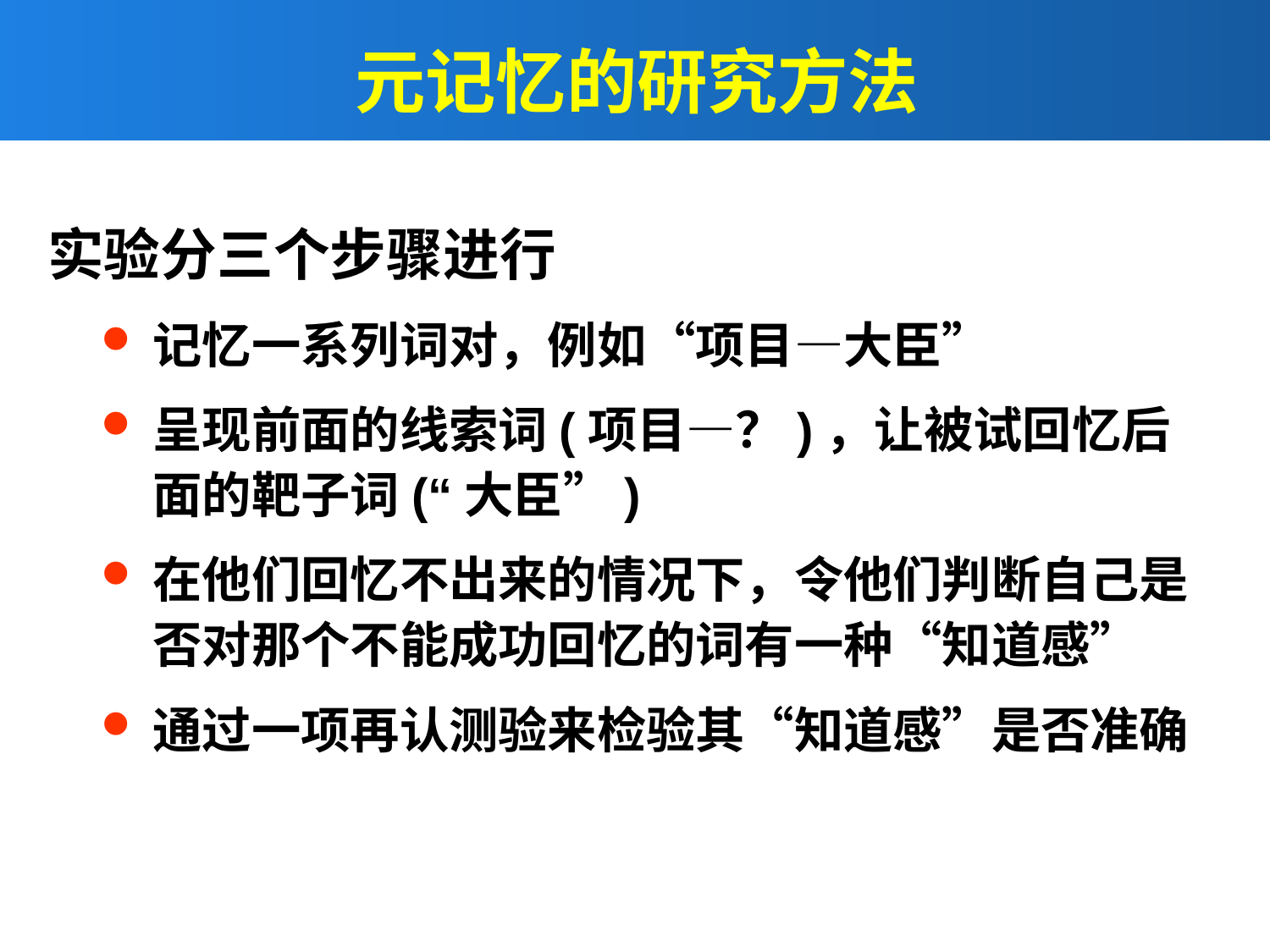

# 元记忆的研究方法
实验分三个步骤进行
记忆一系列词对，例如“项目—大臣”
呈现前面的线索词(项目—？)，让被试回忆后面的靶子词(“大臣”)
在他们回忆不出来的情况下，令他们判断自己是否对那个不能成功回忆的词有一种“知道感”
通过一项再认测验来检验其“知道感”是否准确